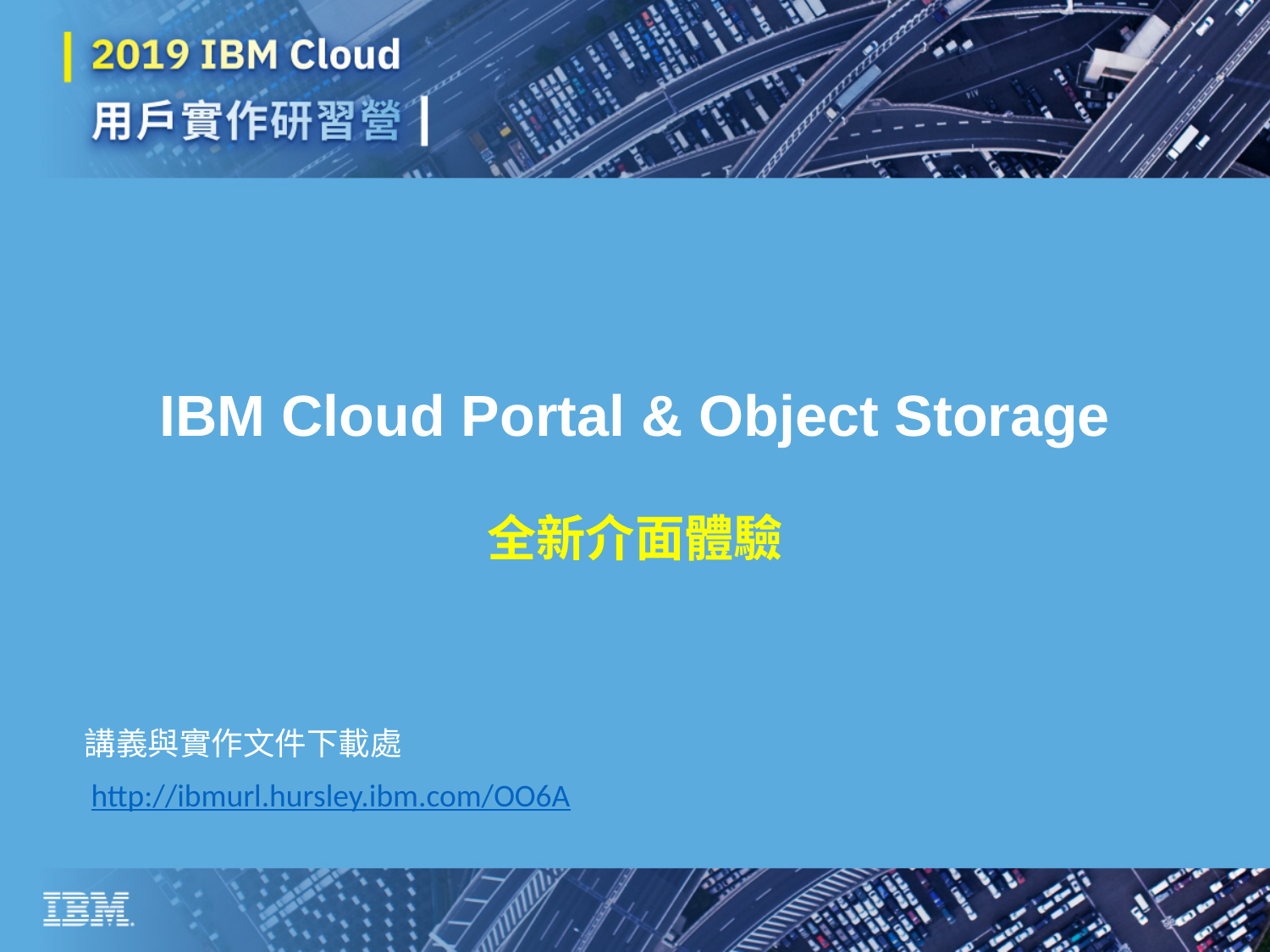

# IBM Cloud Portal & Object Storage
全新介面體驗
講義與實作文件下載處
http://ibmurl.hursley.ibm.com/OO6A